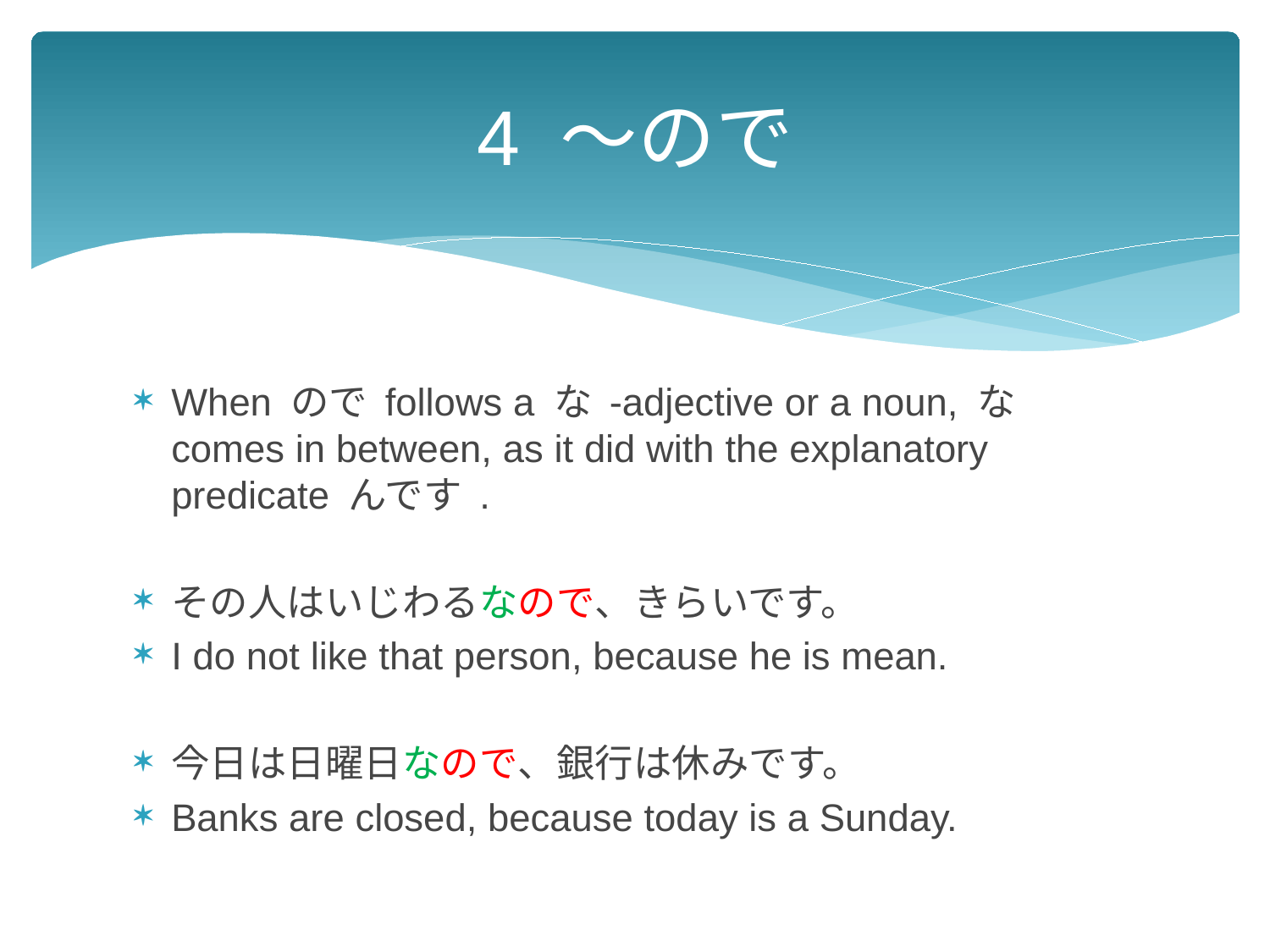

# 4 ～ので
When ので follows a な -adjective or a noun, な comes in between, as it did with the explanatory predicate んです .

その人はいじわるなので、きらいです。
I do not like that person, because he is mean.

今日は日曜日なので、銀行は休みです。
Banks are closed, because today is a Sunday.